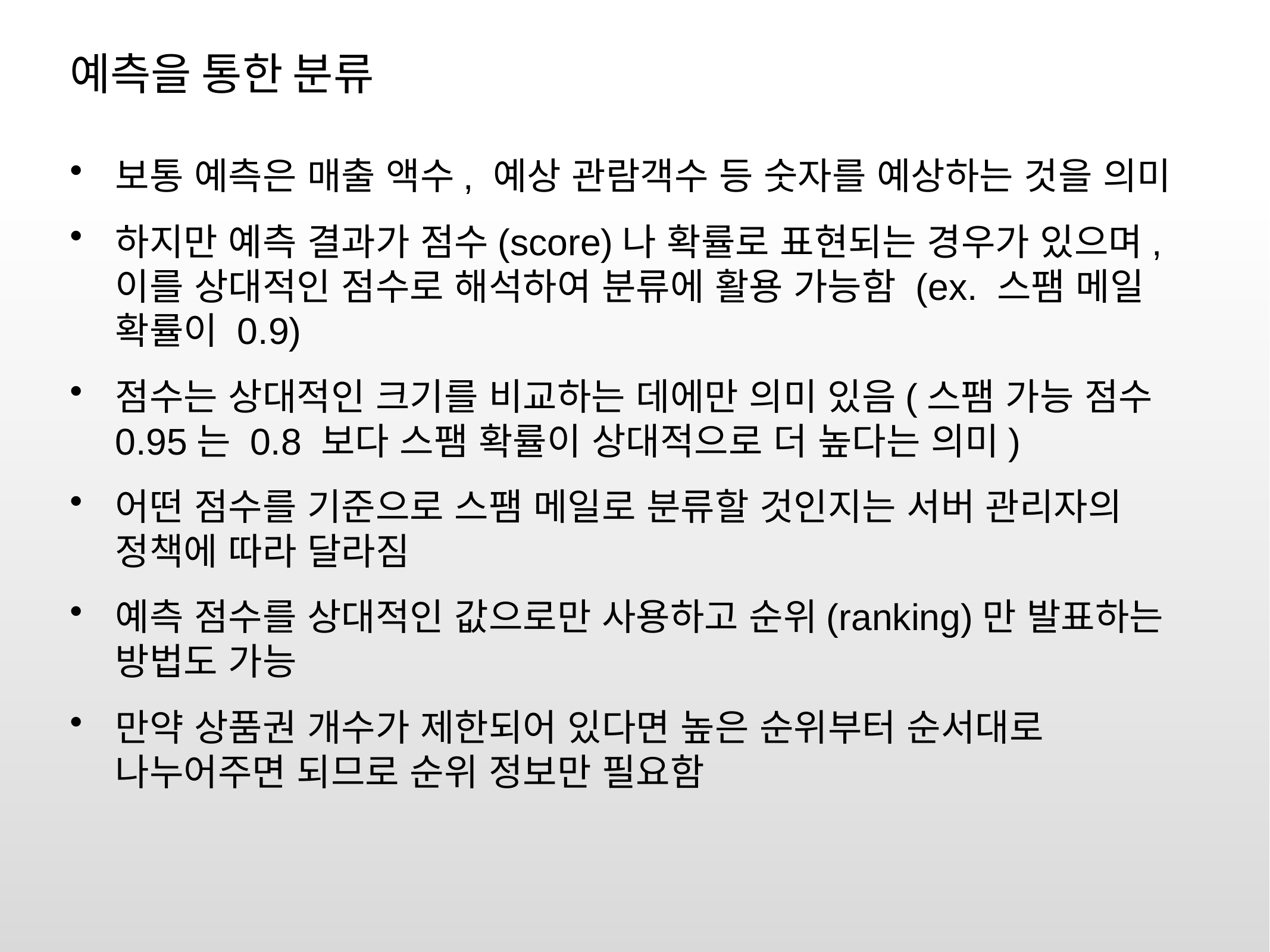

# 예측을 통한 분류
보통 예측은 매출 액수, 예상 관람객수 등 숫자를 예상하는 것을 의미
하지만 예측 결과가 점수(score)나 확률로 표현되는 경우가 있으며, 이를 상대적인 점수로 해석하여 분류에 활용 가능함 (ex. 스팸 메일 확률이 0.9)
점수는 상대적인 크기를 비교하는 데에만 의미 있음(스팸 가능 점수 0.95는 0.8 보다 스팸 확률이 상대적으로 더 높다는 의미)
어떤 점수를 기준으로 스팸 메일로 분류할 것인지는 서버 관리자의 정책에 따라 달라짐
예측 점수를 상대적인 값으로만 사용하고 순위(ranking)만 발표하는 방법도 가능
만약 상품권 개수가 제한되어 있다면 높은 순위부터 순서대로 나누어주면 되므로 순위 정보만 필요함
233